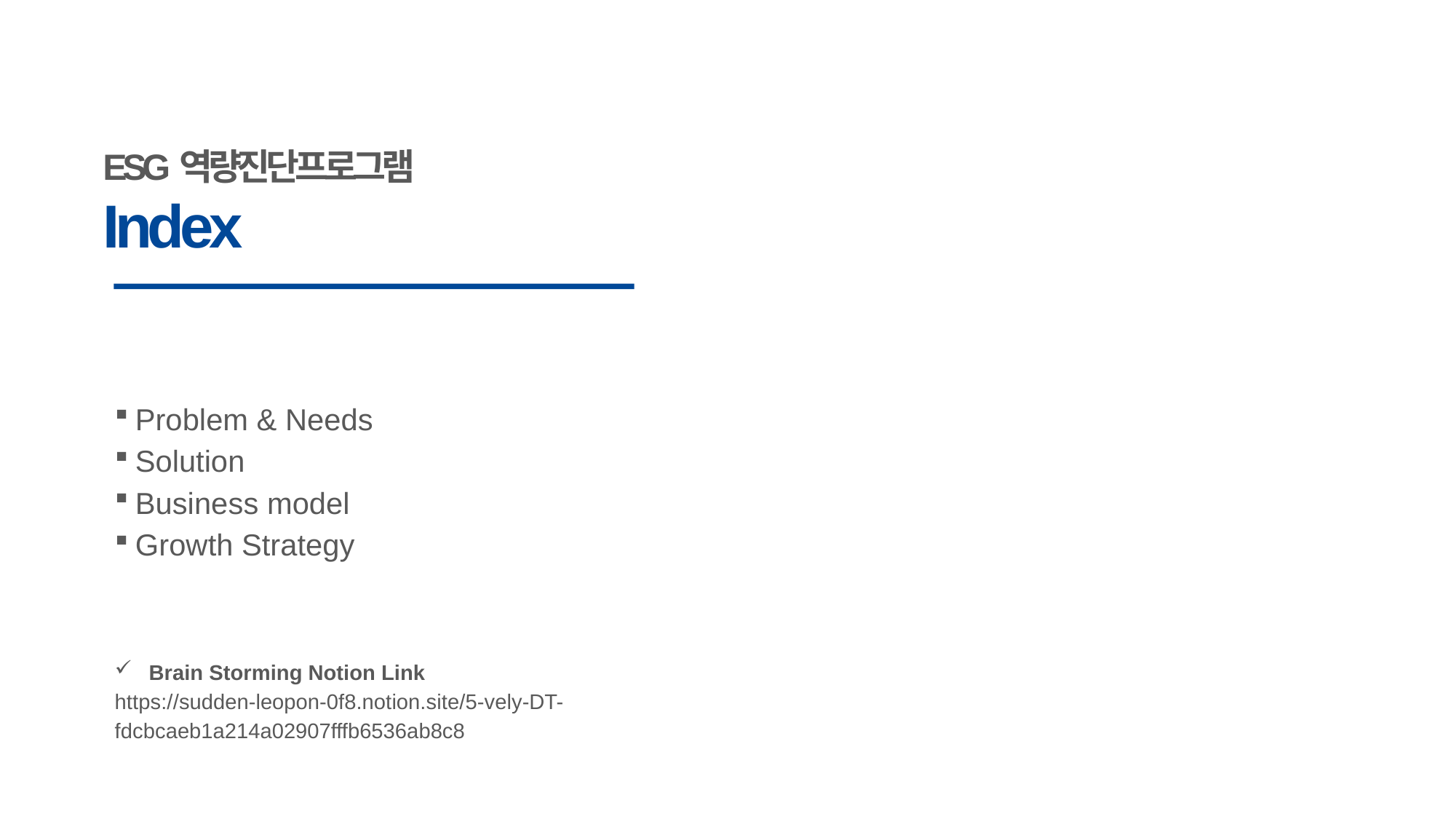

ESG역량진단프로그램
Index

Problem & Needs
Solution
Business model
Growth Strategy
Brain Storming Notion Link
https://sudden-leopon-0f8.notion.site/5-vely-DT-fdcbcaeb1a214a02907fffb6536ab8c8